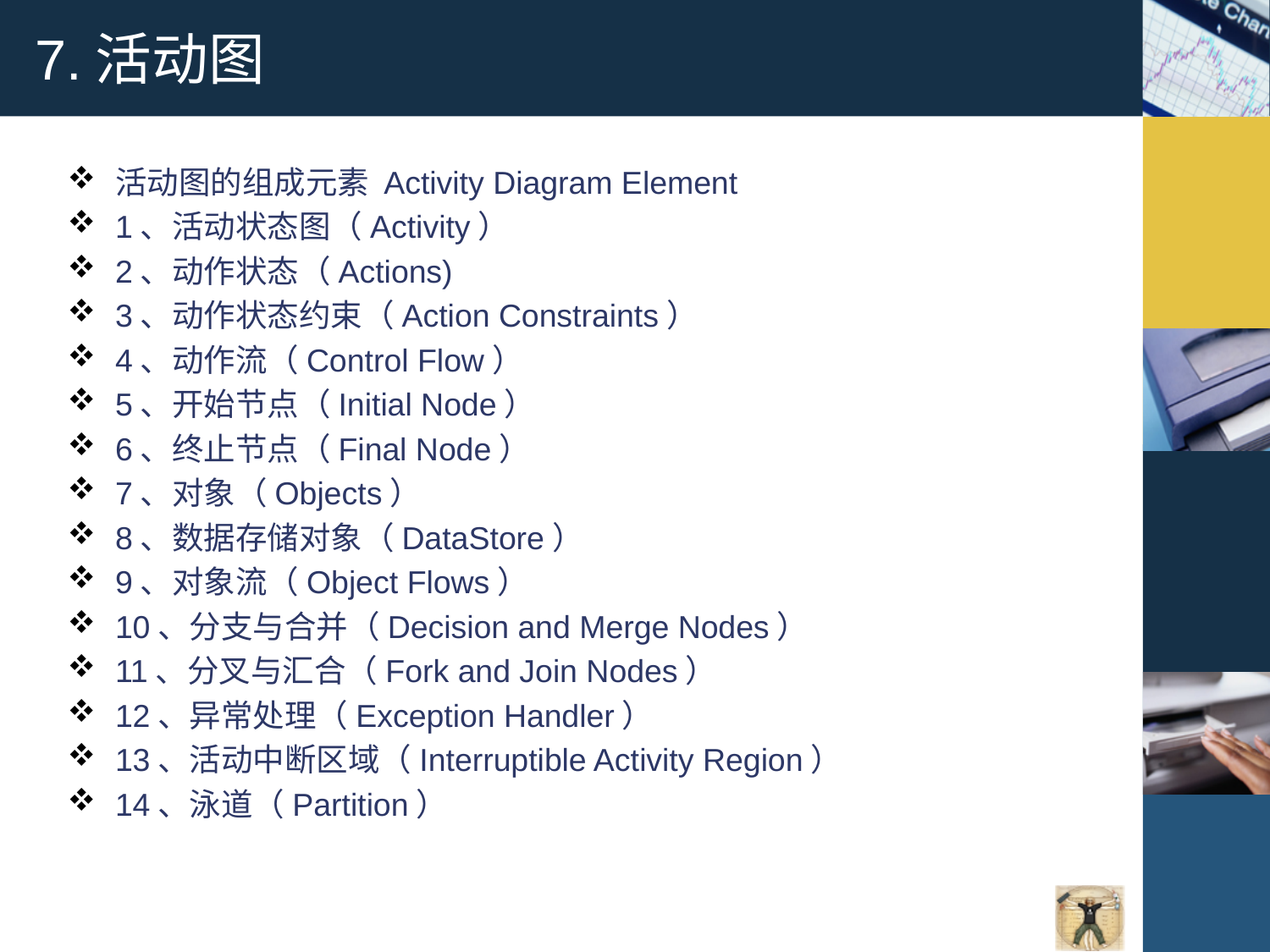

# 7.活动图
活动图的组成元素 Activity Diagram Element
1、活动状态图（Activity）
2、动作状态（Actions)
3、动作状态约束（Action Constraints）
4、动作流（Control Flow）
5、开始节点（Initial Node）
6、终止节点（Final Node）
7、对象（Objects）
8、数据存储对象（DataStore）
9、对象流（Object Flows）
10、分支与合并（Decision and Merge Nodes）
11、分叉与汇合（Fork and Join Nodes）
12、异常处理（Exception Handler）
13、活动中断区域（Interruptible Activity Region）
14、泳道（Partition）